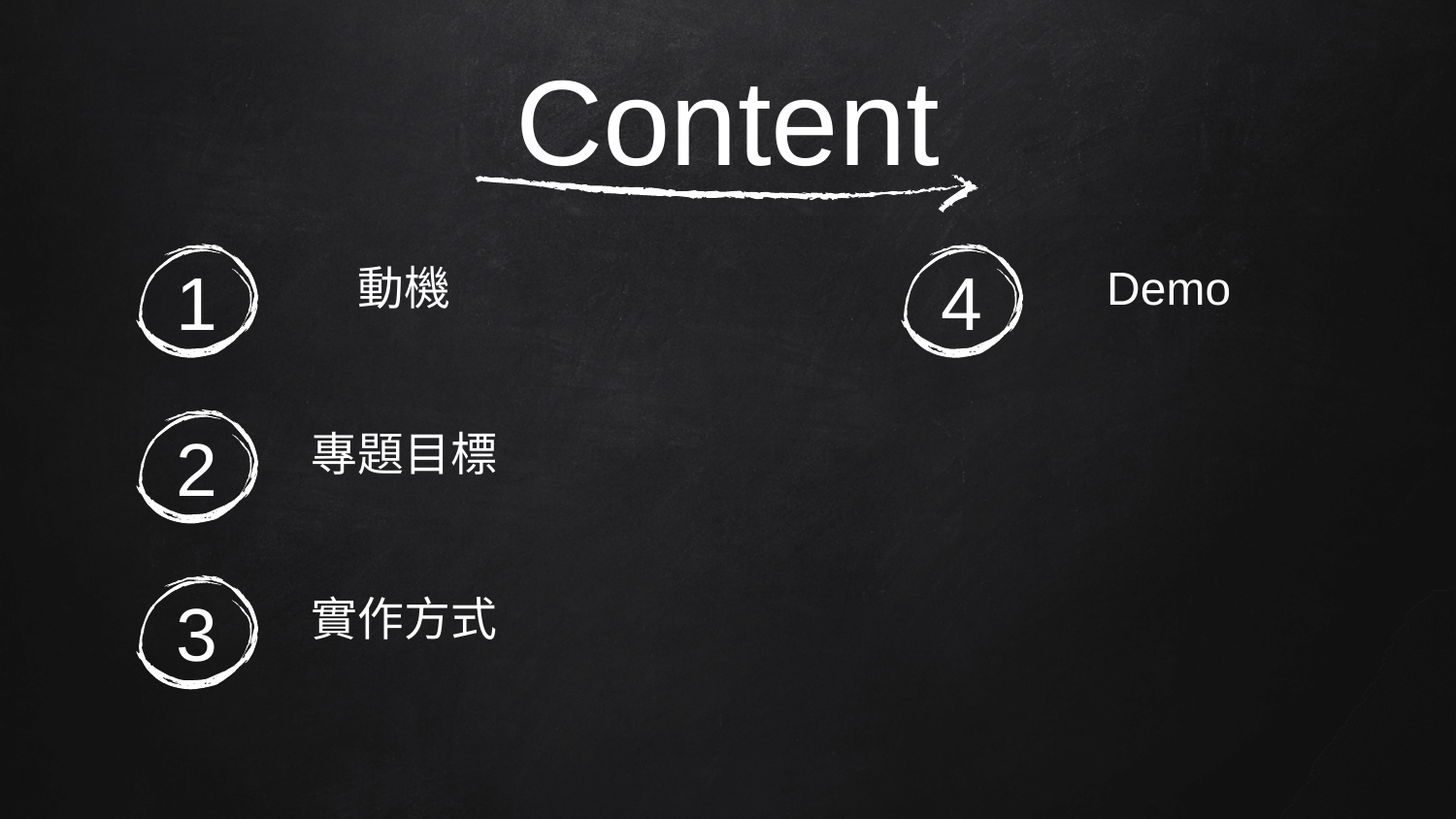

# Content

1

4

動機
Demo
2

專題目標
3

實作方式